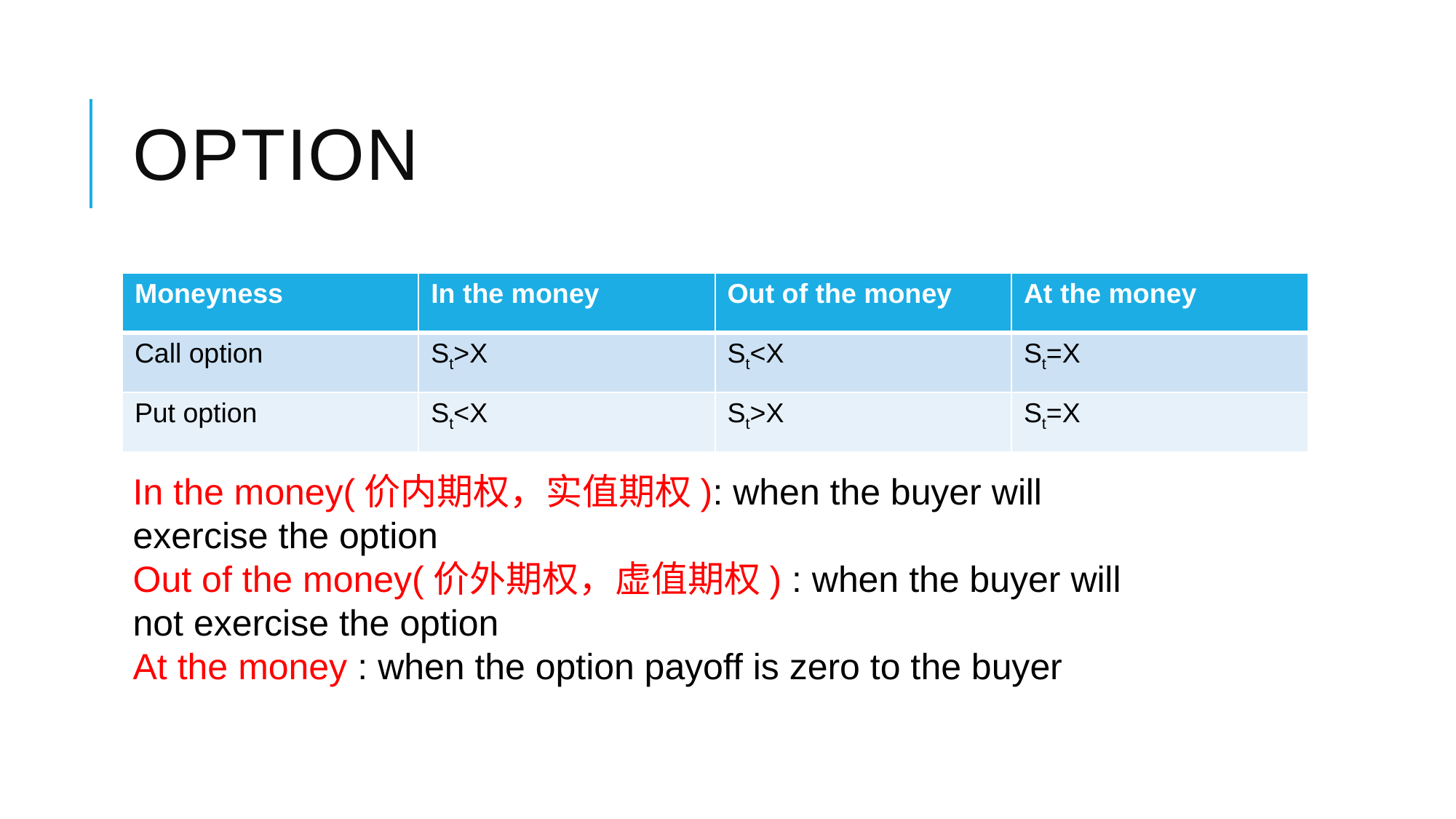

# Option
| Moneyness | In the money | Out of the money | At the money |
| --- | --- | --- | --- |
| Call option | St>X | St<X | St=X |
| Put option | St<X | St>X | St=X |
In the money(价内期权，实值期权): when the buyer will exercise the option
Out of the money(价外期权，虚值期权) : when the buyer will not exercise the option
At the money : when the option payoff is zero to the buyer